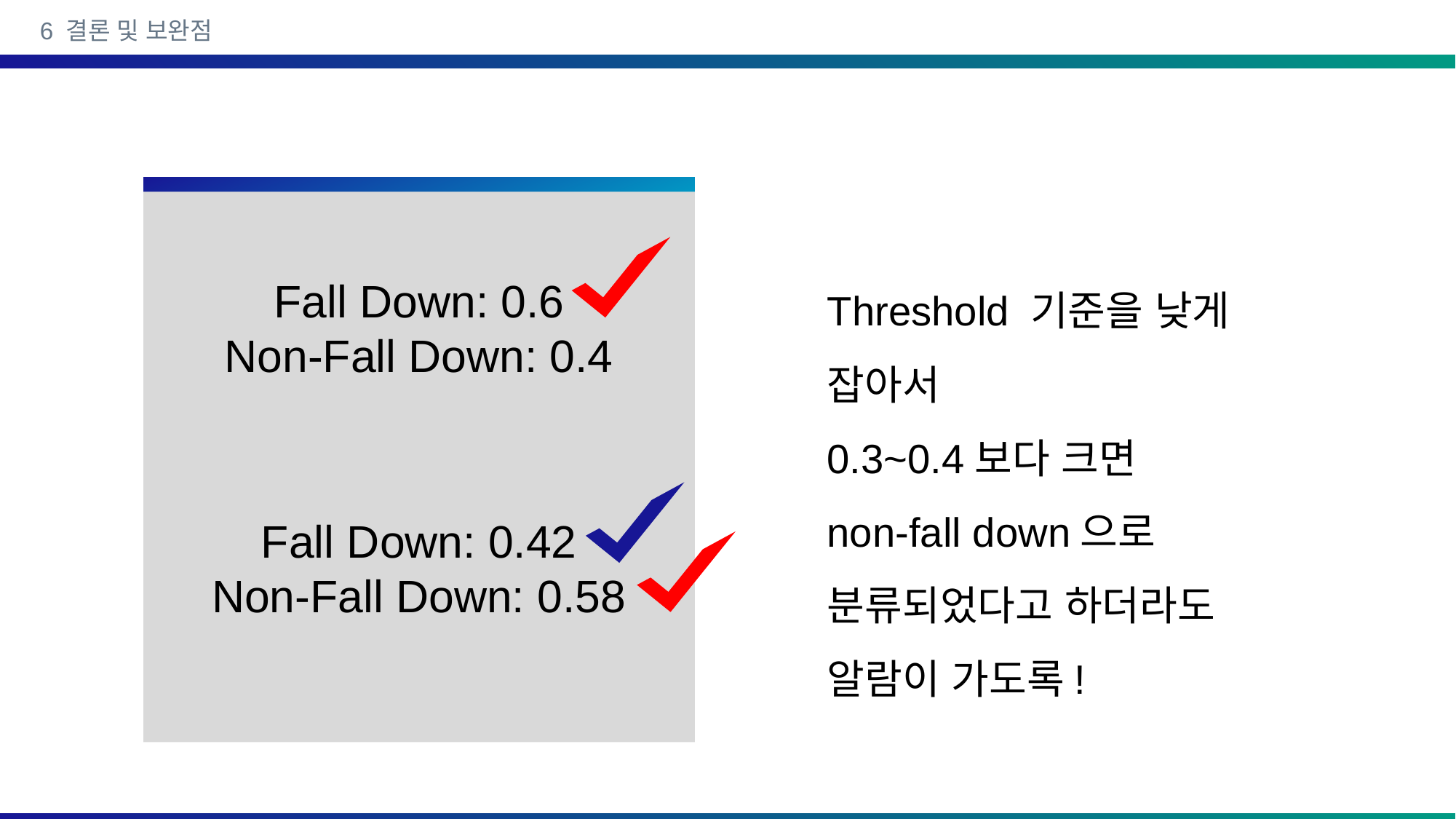

6 결론 및 보완점

Threshold 기준을 낮게 잡아서
0.3~0.4보다 크면
non-fall down으로
분류되었다고 하더라도
알람이 가도록!
Fall Down: 0.6
Non-Fall Down: 0.4

Fall Down: 0.42
Non-Fall Down: 0.58